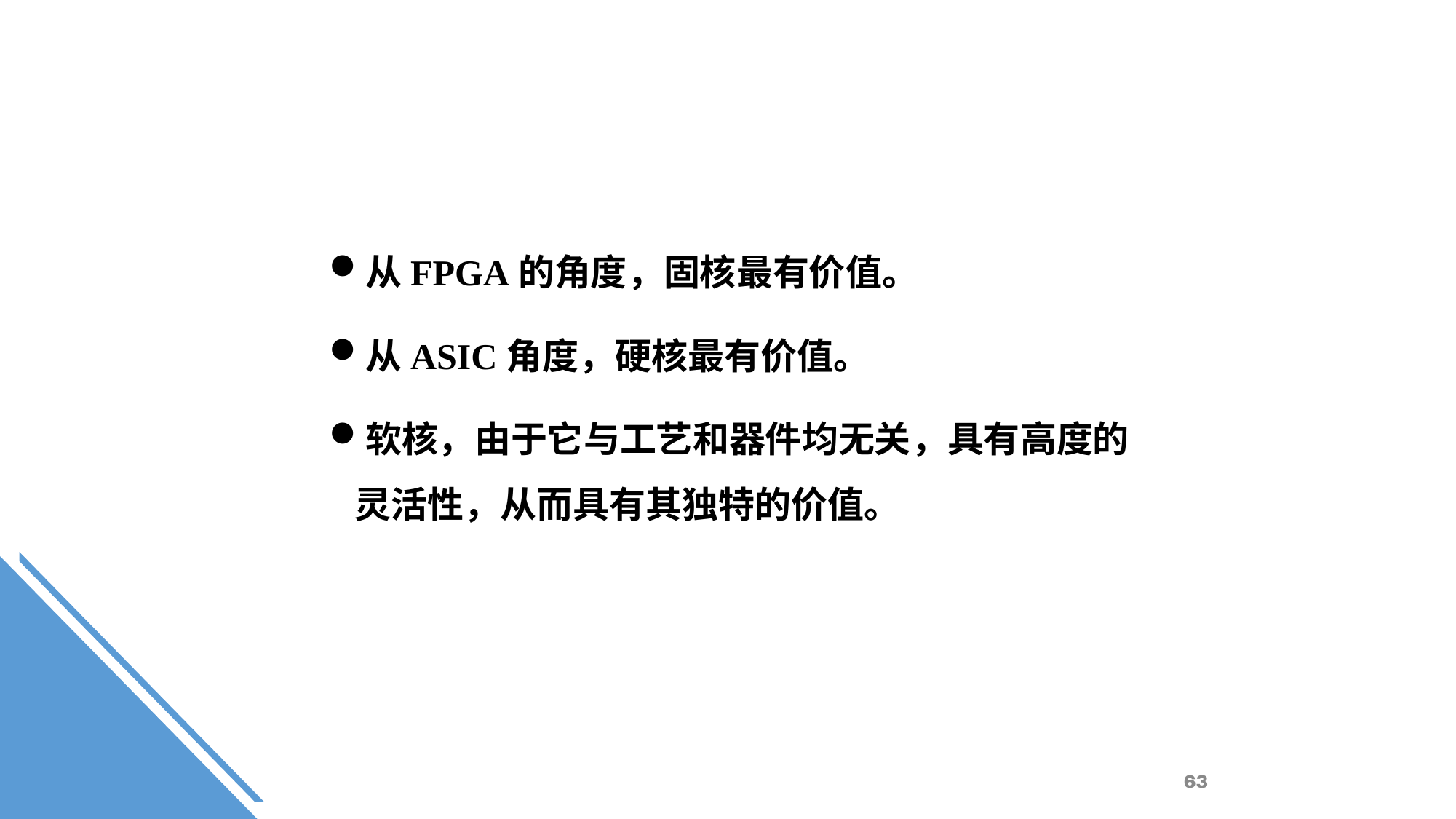

从FPGA的角度，固核最有价值。
从ASIC角度，硬核最有价值。
软核，由于它与工艺和器件均无关，具有高度的灵活性，从而具有其独特的价值。
63